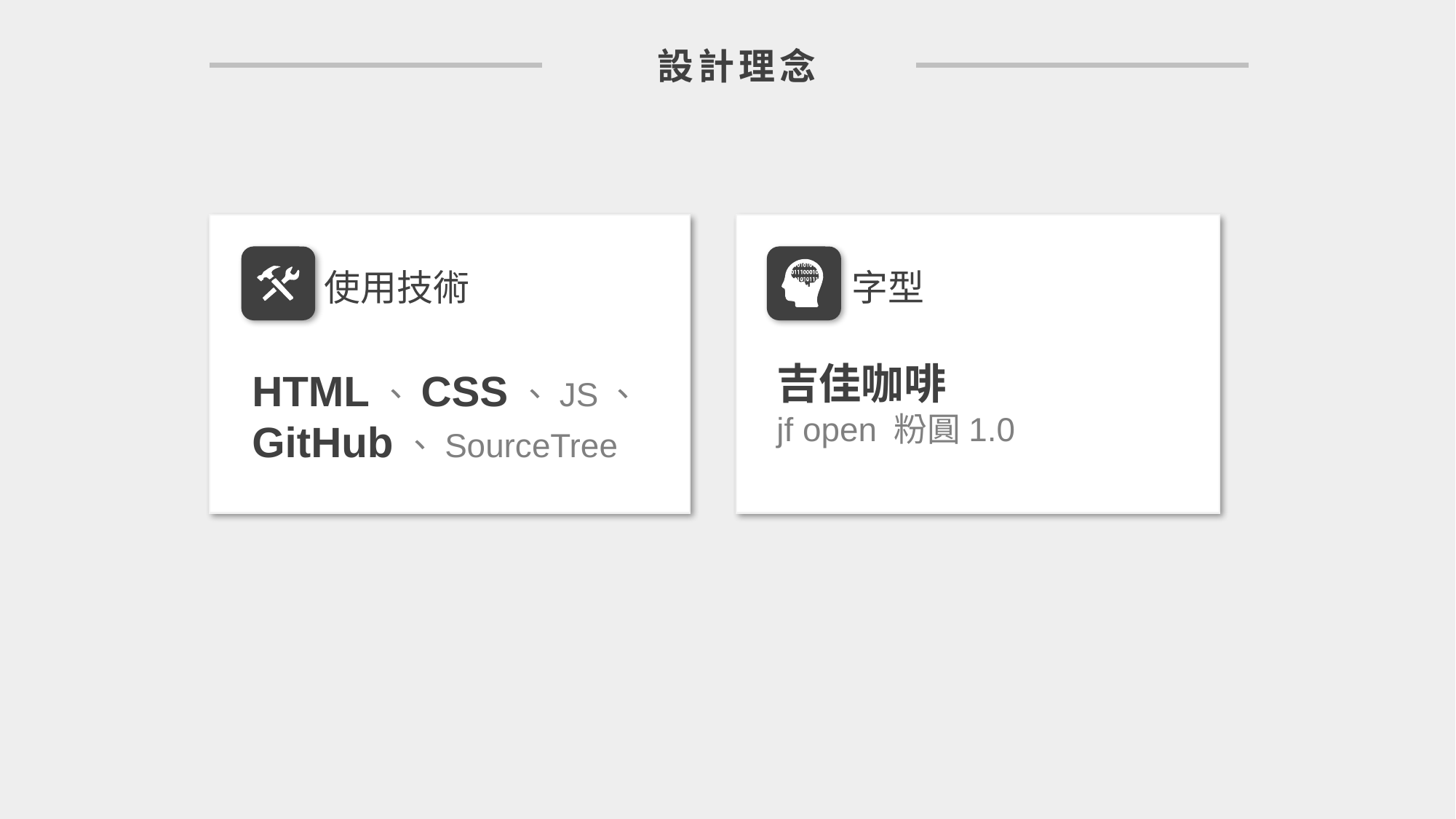

設計理念

吉佳咖啡
jf open 粉圓1.0

使用技術
字型

HTML、CSS、JS、
GitHub、SourceTree